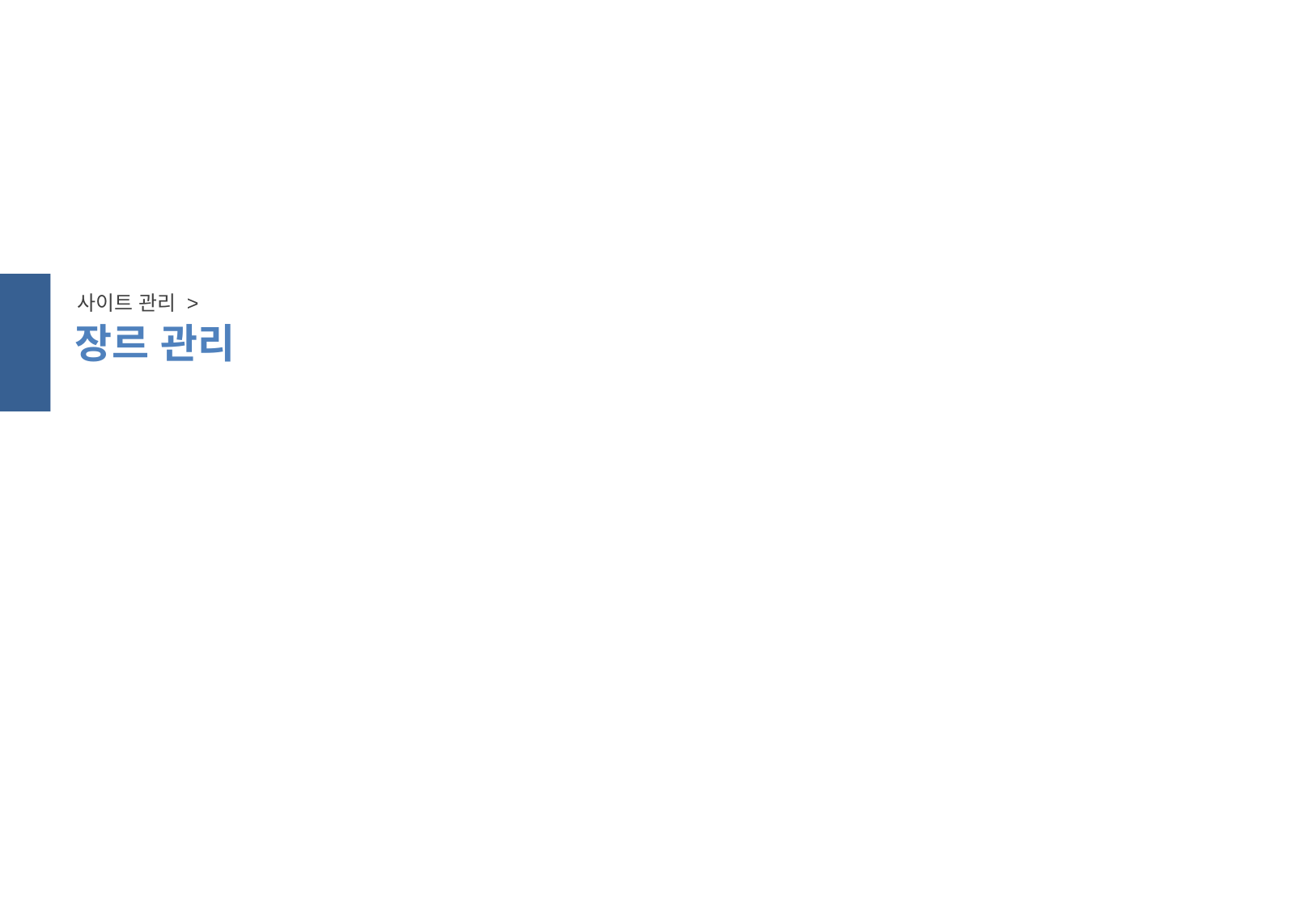

스크롤 방지

사이트 관리 >
장르 관리
스크롤 방지